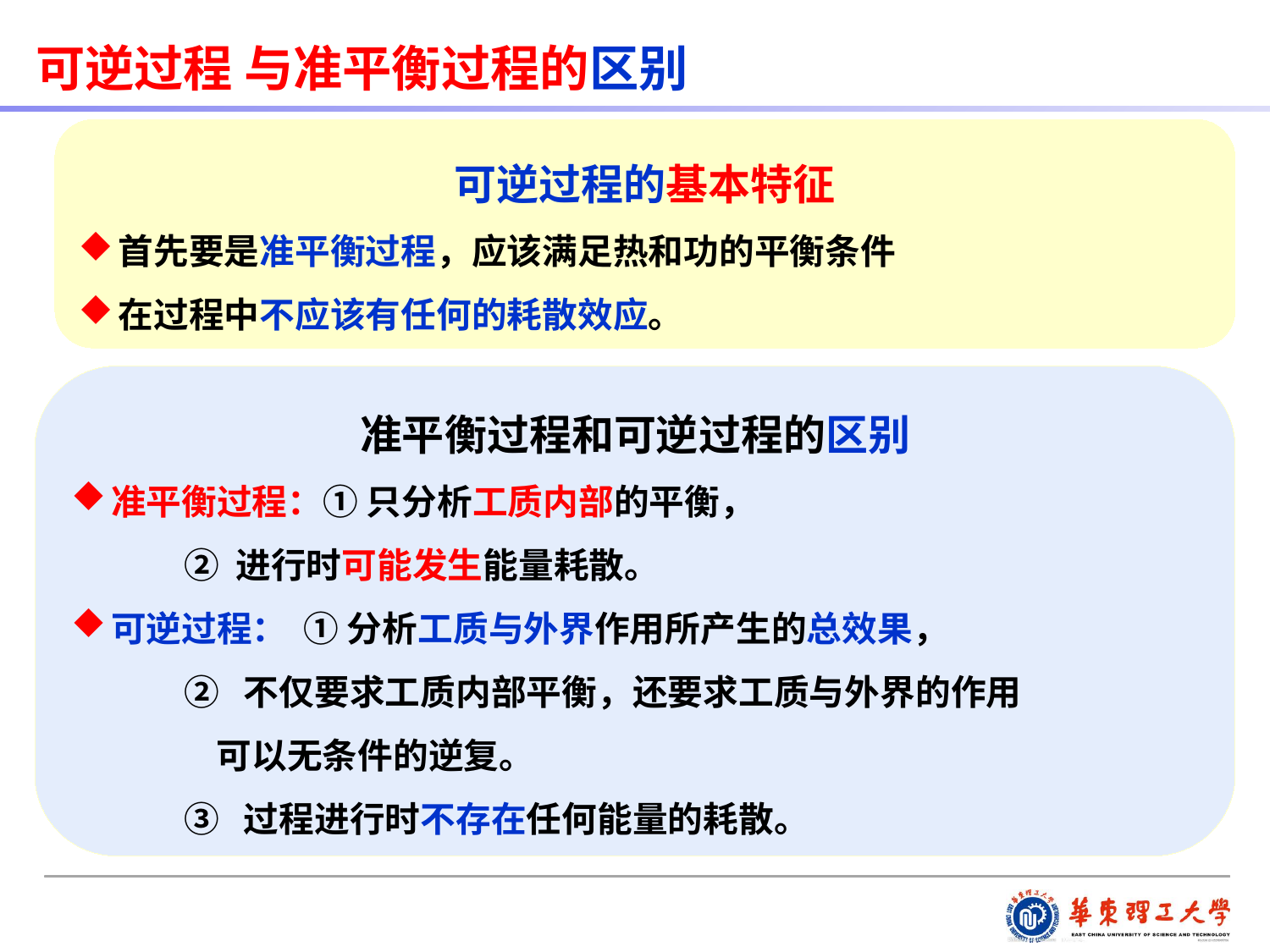

可逆过程 与准平衡过程的区别

可逆过程的基本特征
首先要是准平衡过程，应该满足热和功的平衡条件
在过程中不应该有任何的耗散效应。
准平衡过程和可逆过程的区别
准平衡过程：① 只分析工质内部的平衡，
              ② 进行时可能发生能量耗散。
可逆过程：  ① 分析工质与外界作用所产生的总效果，
              ②  不仅要求工质内部平衡，还要求工质与外界的作用
                 可以无条件的逆复。
              ③  过程进行时不存在任何能量的耗散。